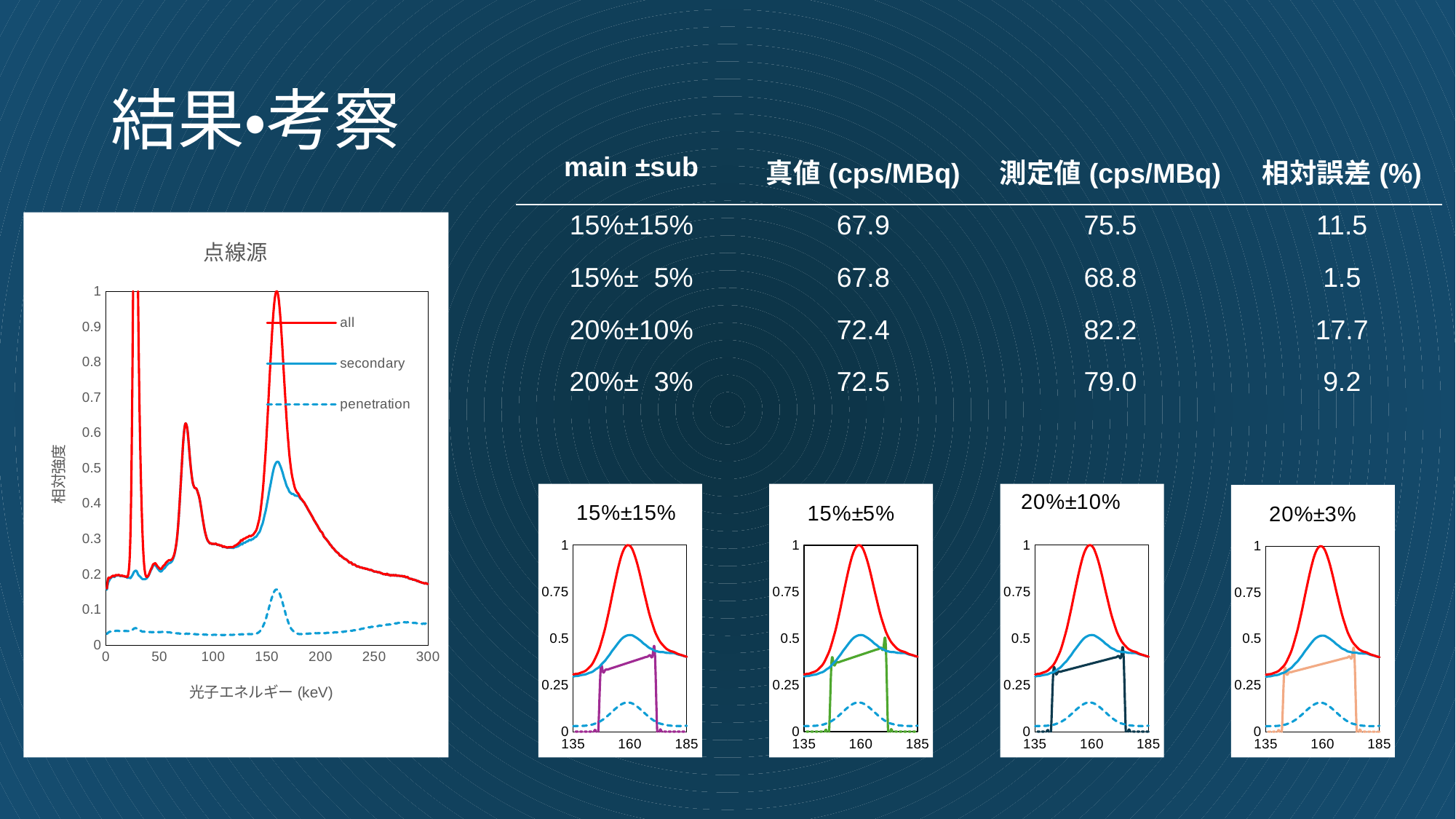

# 結果・考察
| main ±sub | 真値(cps/MBq) | 測定値(cps/MBq) | 相対誤差(%) |
| --- | --- | --- | --- |
| 15%±15% | 67.9 | 75.5 | 11.5 |
| 15%± 5% | 67.8 | 68.8 | 1.5 |
| 20%±10% | 72.4 | 82.2 | 17.7 |
| 20%± 3% | 72.5 | 79.0 | 9.2 |

### Chart: 点線源

| Category | all | secondary | penetration |
|---|---|---|---|

### Chart: 15%±15%

| Category | all | secondary | penetration | 15%±15% |
|---|---|---|---|---|

### Chart: 15%±5%

| Category | all | secondary | penetration | 15%±5% |
|---|---|---|---|---|

### Chart: 20%±10%

| Category | all | secondary | penetration | 20%±10% |
|---|---|---|---|---|

### Chart: 20%±3%

| Category | all | secondary | penetration | 20%±10% |
|---|---|---|---|---|